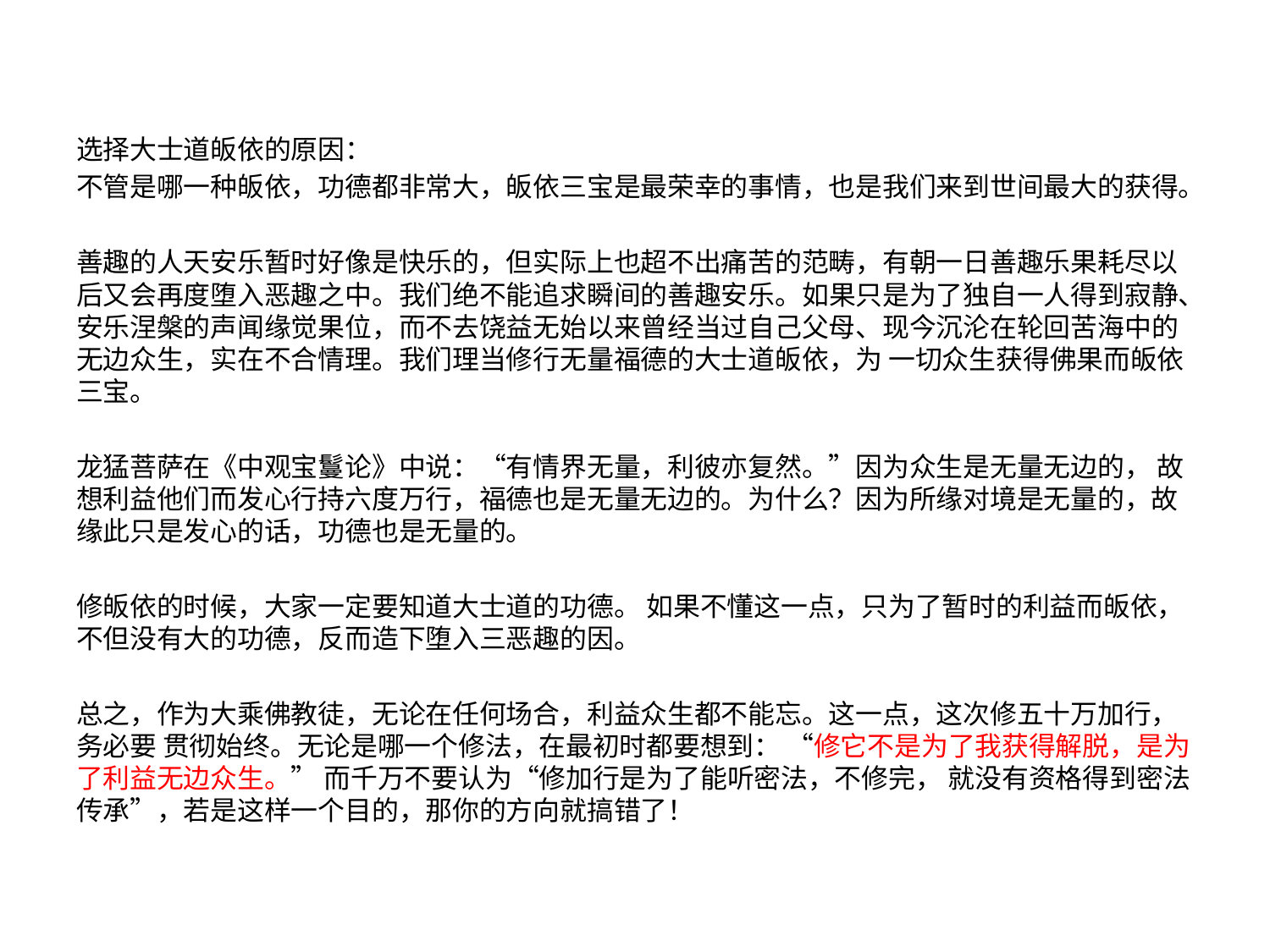

#
选择大士道皈依的原因：
不管是哪一种皈依，功德都非常大，皈依三宝是最荣幸的事情，也是我们来到世间最大的获得。

善趣的人天安乐暂时好像是快乐的，但实际上也超不出痛苦的范畴，有朝一日善趣乐果耗尽以后又会再度堕入恶趣之中。我们绝不能追求瞬间的善趣安乐。如果只是为了独自一人得到寂静、安乐涅槃的声闻缘觉果位，而不去饶益无始以来曾经当过自己父母、现今沉沦在轮回苦海中的无边众生，实在不合情理。我们理当修行无量福德的大士道皈依，为 一切众生获得佛果而皈依三宝。

龙猛菩萨在《中观宝鬘论》中说：“有情界无量，利彼亦复然。”因为众生是无量无边的， 故想利益他们而发心行持六度万行，福德也是无量无边的。为什么？因为所缘对境是无量的，故缘此只是发心的话，功德也是无量的。

修皈依的时候，大家一定要知道大士道的功德。 如果不懂这一点，只为了暂时的利益而皈依，不但没有大的功德，反而造下堕入三恶趣的因。

总之，作为大乘佛教徒，无论在任何场合，利益众生都不能忘。这一点，这次修五十万加行，务必要 贯彻始终。无论是哪一个修法，在最初时都要想到： “修它不是为了我获得解脱，是为了利益无边众生。” 而千万不要认为“修加行是为了能听密法，不修完， 就没有资格得到密法传承”，若是这样一个目的，那你的方向就搞错了！